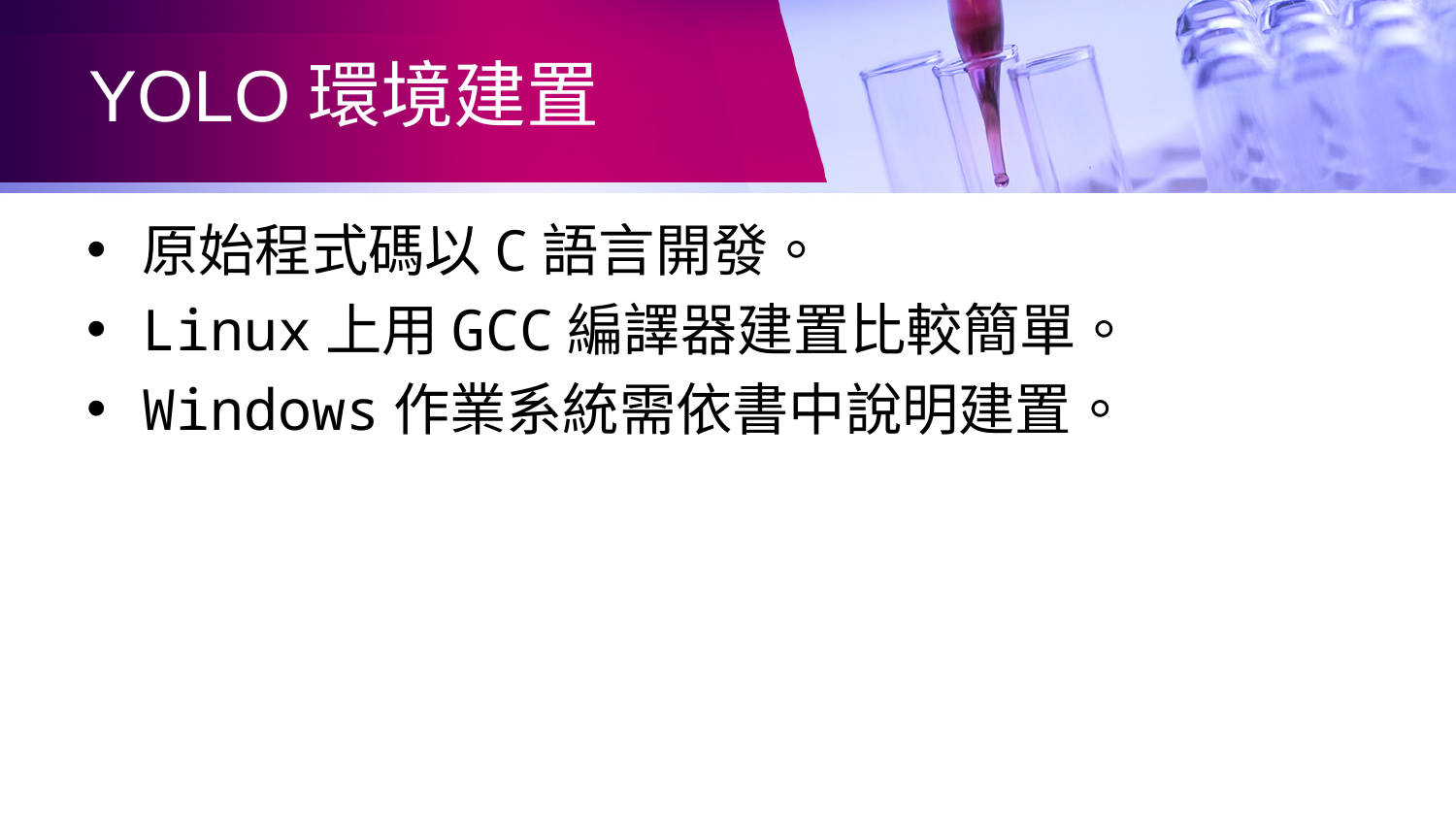

# YOLO環境建置
原始程式碼以C語言開發。
Linux上用GCC編譯器建置比較簡單。
Windows作業系統需依書中說明建置。